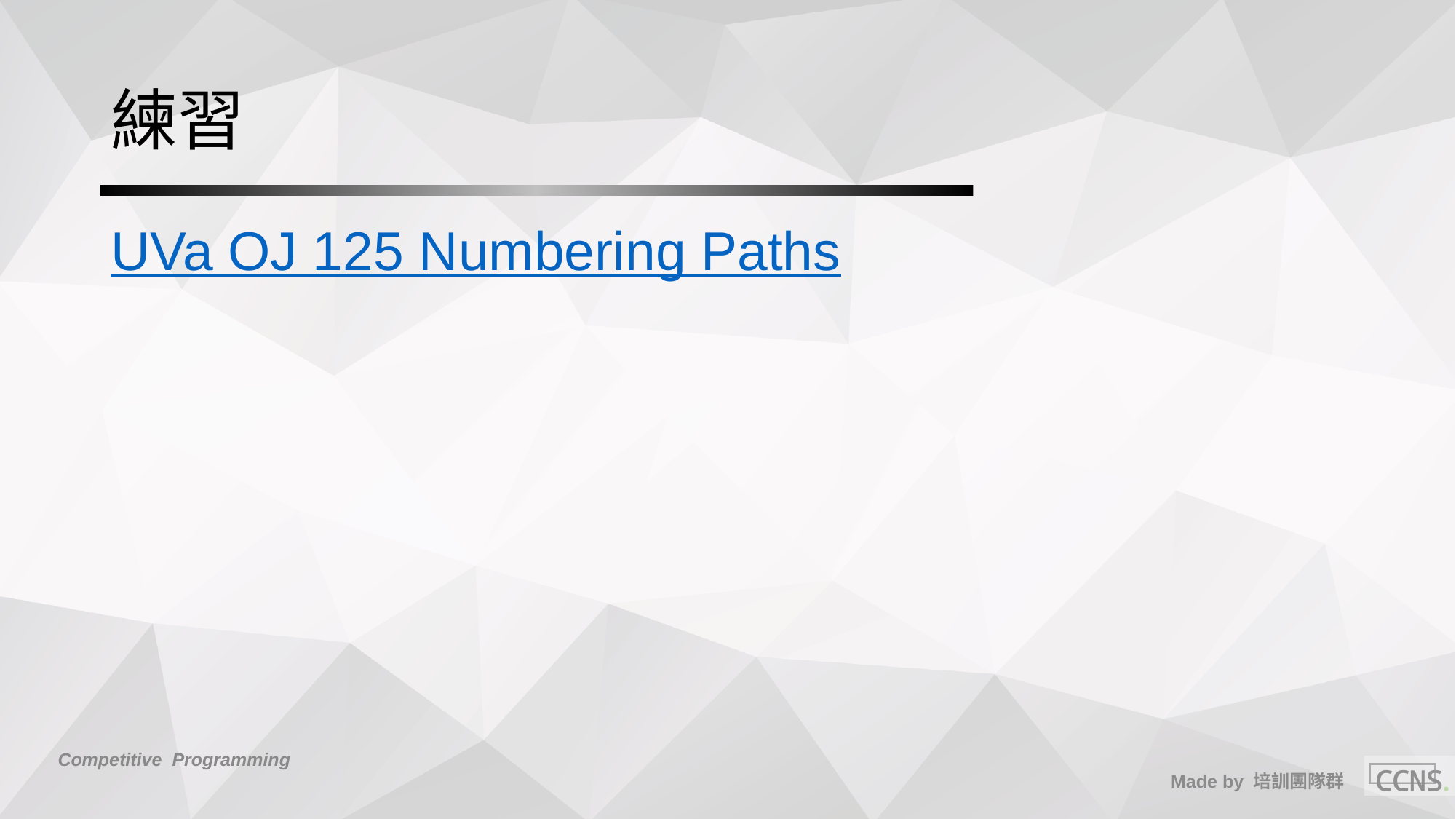

# 練習
UVa OJ 125 Numbering Paths